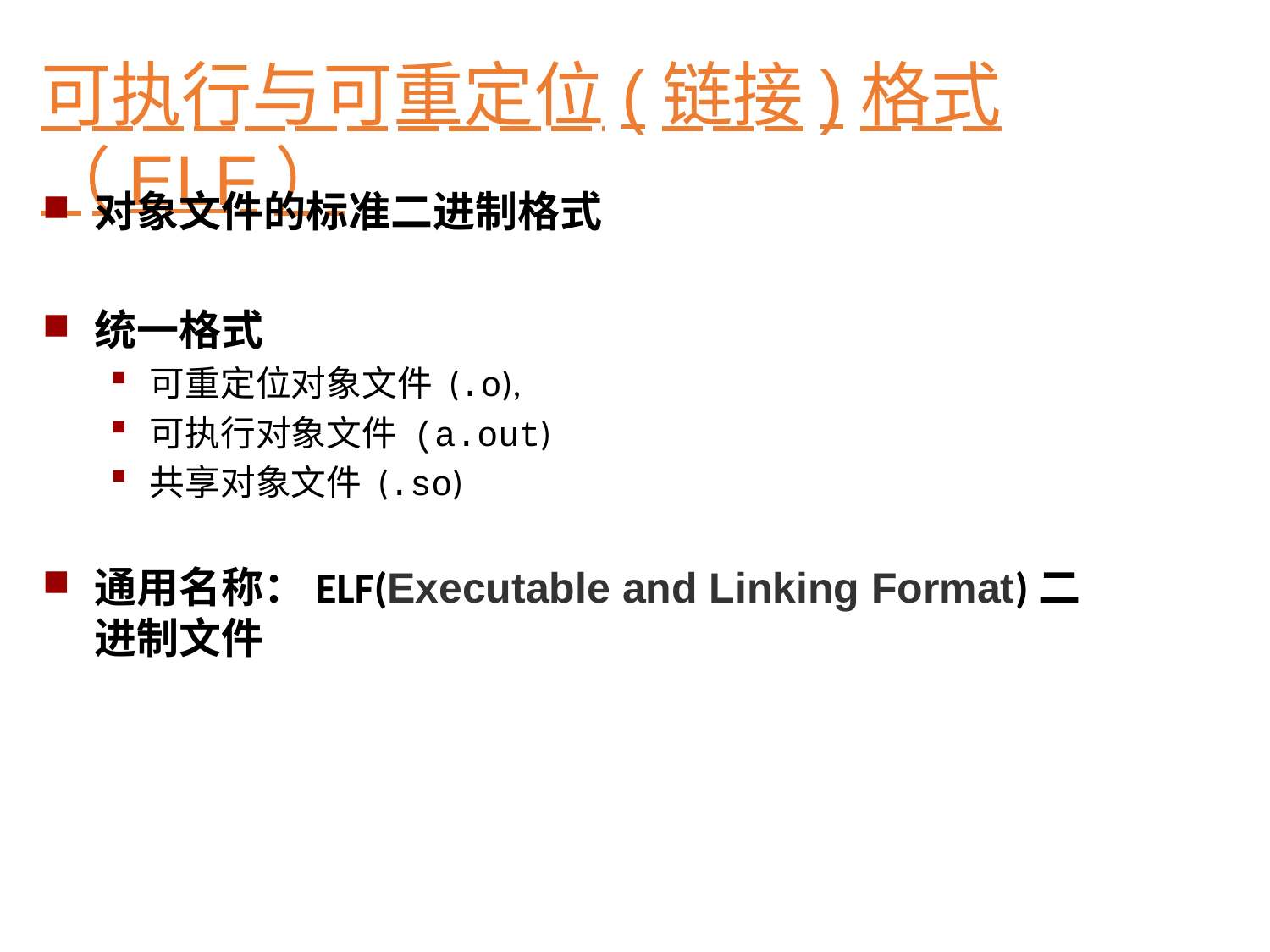

可执行与可重定位(链接)格式（ELF）
对象文件的标准二进制格式

统一格式
可重定位对象文件 (.o),
可执行对象文件 (a.out)
共享对象文件 (.so)

通用名称：ELF(Executable and Linking Format)二进制文件